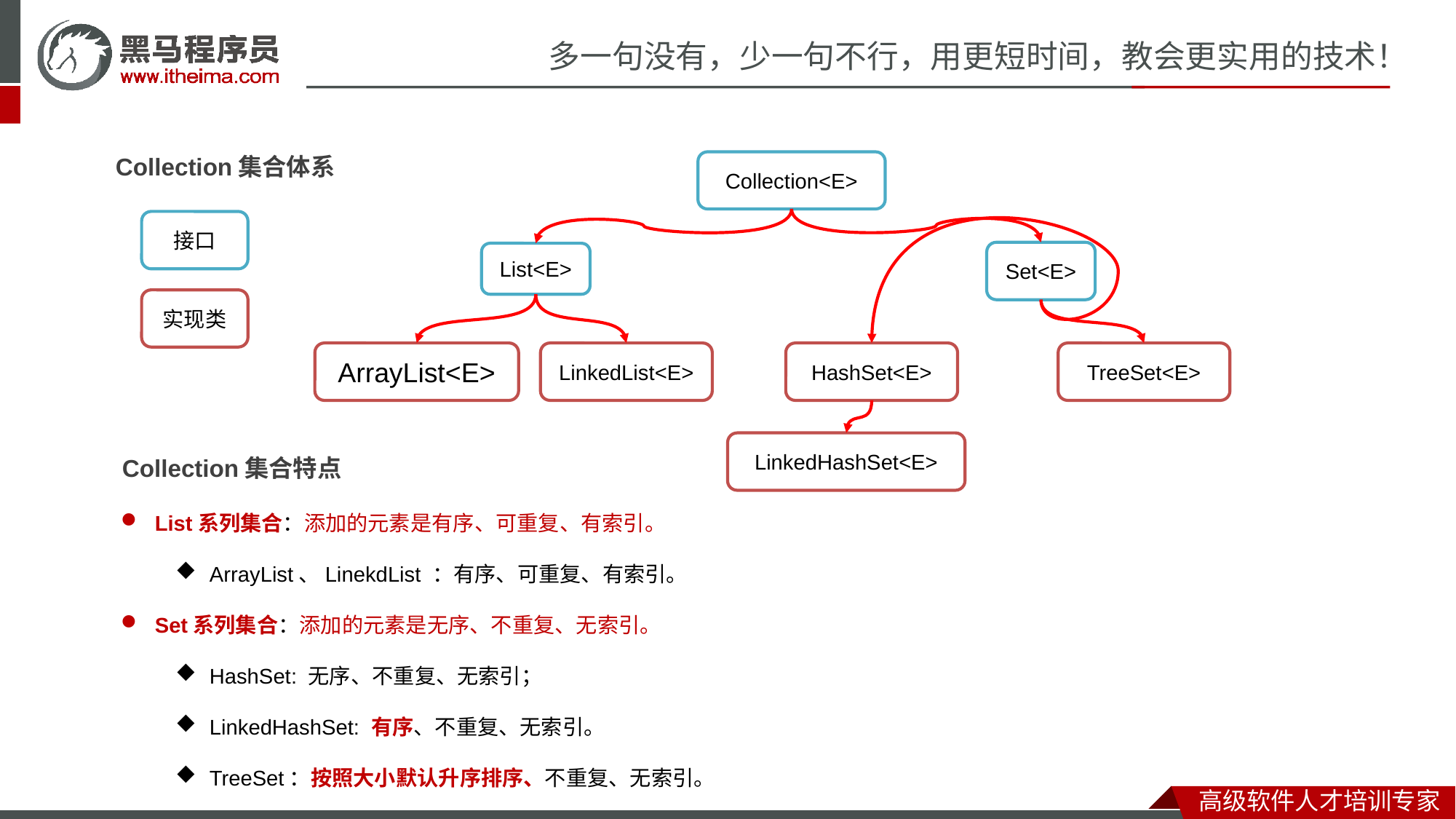

Collection集合体系
Collection<E>
接口
Set<E>
List<E>
实现类
ArrayList<E>
LinkedList<E>
HashSet<E>
TreeSet<E>
Collection集合特点
LinkedHashSet<E>
List系列集合：添加的元素是有序、可重复、有索引。
ArrayList、LinekdList ：有序、可重复、有索引。
Set系列集合：添加的元素是无序、不重复、无索引。
HashSet: 无序、不重复、无索引；
LinkedHashSet: 有序、不重复、无索引。
TreeSet：按照大小默认升序排序、不重复、无索引。